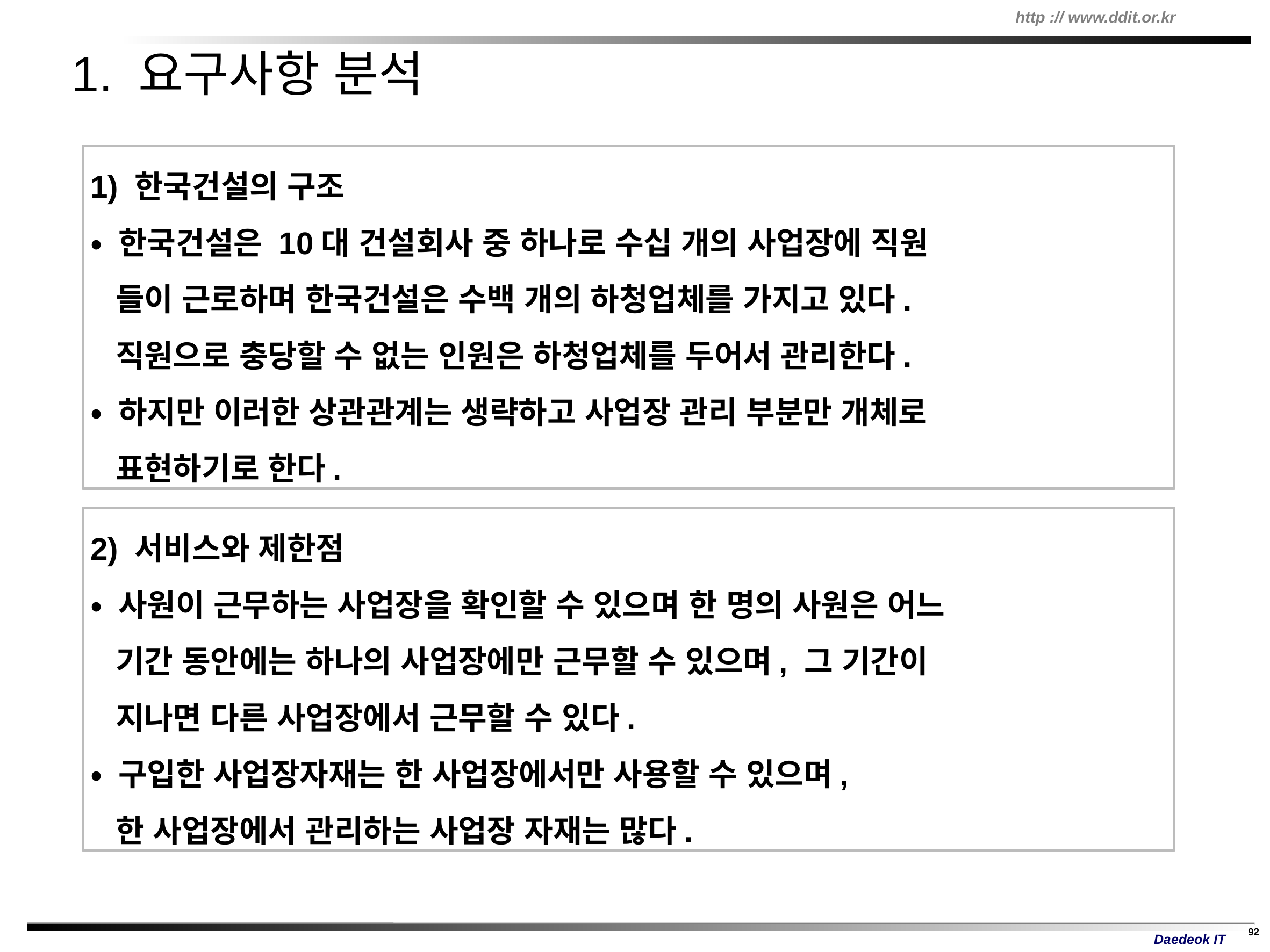

# 1. 요구사항 분석
1) 한국건설의 구조
• 한국건설은 10대 건설회사 중 하나로 수십 개의 사업장에 직원
  들이 근로하며 한국건설은 수백 개의 하청업체를 가지고 있다.
  직원으로 충당할 수 없는 인원은 하청업체를 두어서 관리한다.
• 하지만 이러한 상관관계는 생략하고 사업장 관리 부분만 개체로
  표현하기로 한다.
2) 서비스와 제한점
• 사원이 근무하는 사업장을 확인할 수 있으며 한 명의 사원은 어느
  기간 동안에는 하나의 사업장에만 근무할 수 있으며, 그 기간이
  지나면 다른 사업장에서 근무할 수 있다.
• 구입한 사업장자재는 한 사업장에서만 사용할 수 있으며,
  한 사업장에서 관리하는 사업장 자재는 많다.